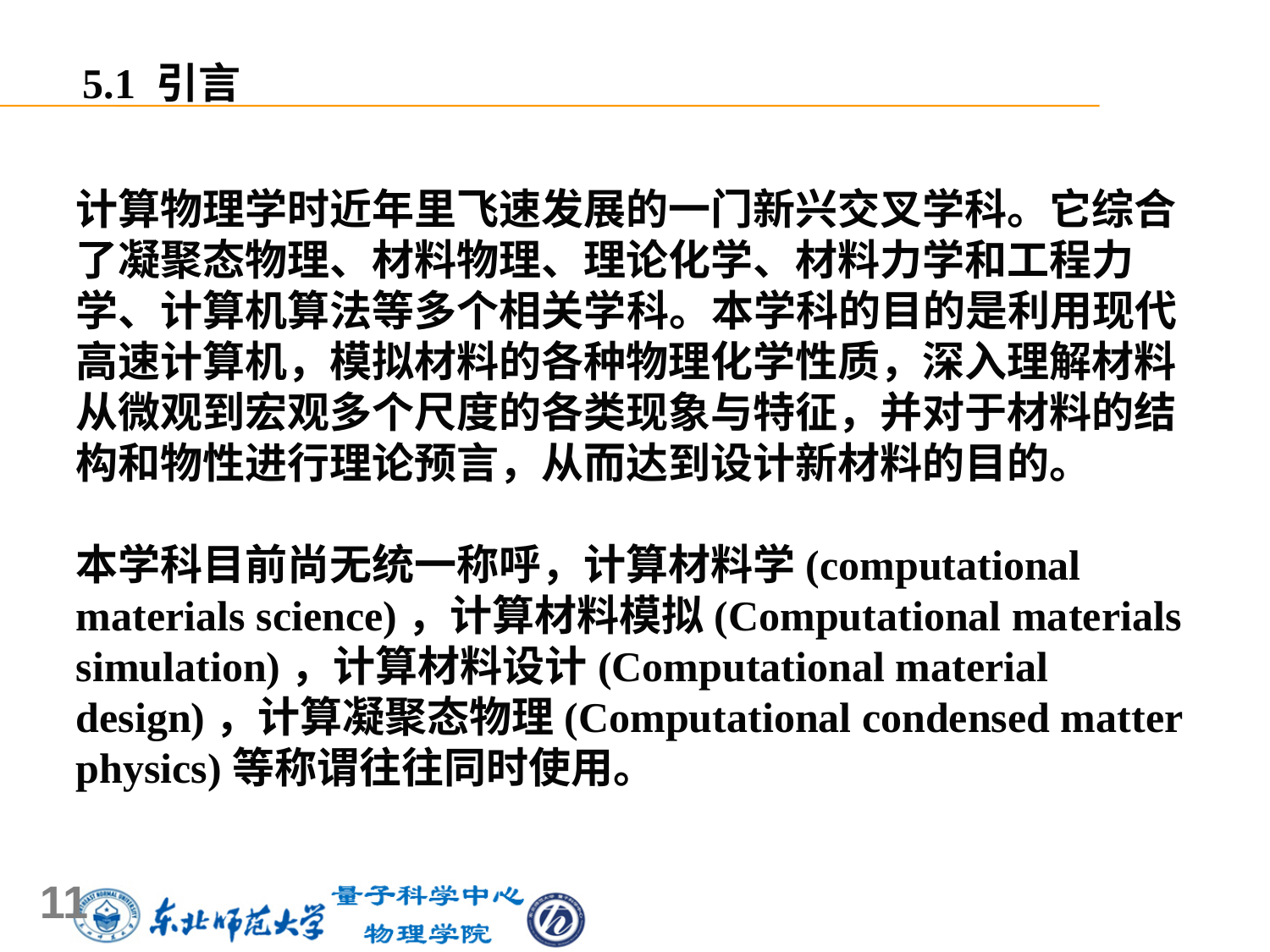

5.1 引言

计算物理学时近年里飞速发展的一门新兴交叉学科。它综合了凝聚态物理、材料物理、理论化学、材料力学和工程力学、计算机算法等多个相关学科。本学科的目的是利用现代高速计算机，模拟材料的各种物理化学性质，深入理解材料从微观到宏观多个尺度的各类现象与特征，并对于材料的结构和物性进行理论预言，从而达到设计新材料的目的。

本学科目前尚无统一称呼，计算材料学(computational materials science)，计算材料模拟(Computational materials simulation)，计算材料设计(Computational material design)，计算凝聚态物理(Computational condensed matter physics)等称谓往往同时使用。
11